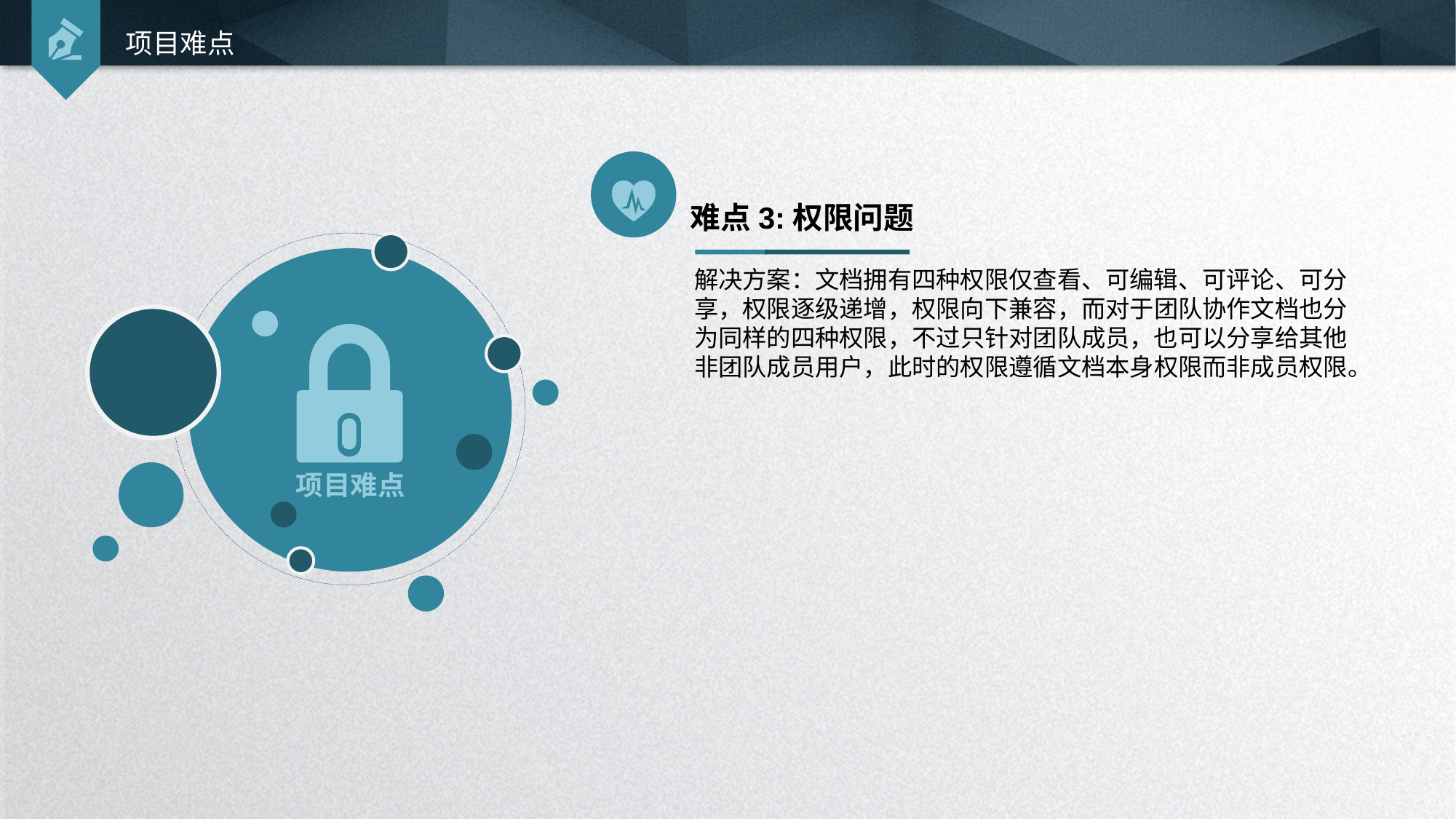

项目难点

难点3:权限问题

解决方案：文档拥有四种权限仅查看、可编辑、可评论、可分享，权限逐级递增，权限向下兼容，而对于团队协作文档也分为同样的四种权限，不过只针对团队成员，也可以分享给其他非团队成员用户，此时的权限遵循文档本身权限而非成员权限。

项目难点

延时符